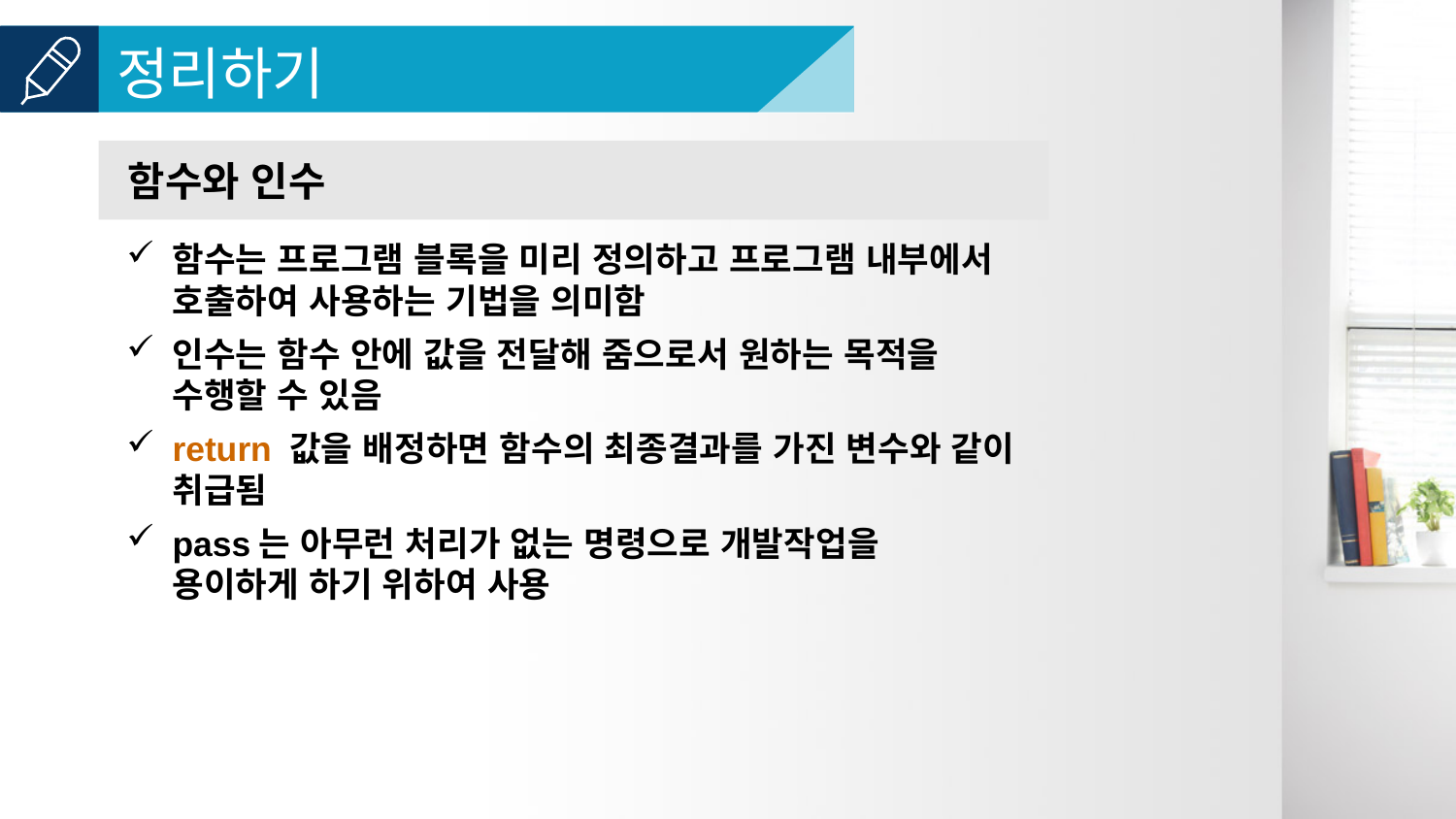

함수와 인수
함수는 프로그램 블록을 미리 정의하고 프로그램 내부에서 호출하여 사용하는 기법을 의미함
인수는 함수 안에 값을 전달해 줌으로서 원하는 목적을
수행할 수 있음
return 값을 배정하면 함수의 최종결과를 가진 변수와 같이 취급됨
pass는 아무런 처리가 없는 명령으로 개발작업을
용이하게 하기 위하여 사용